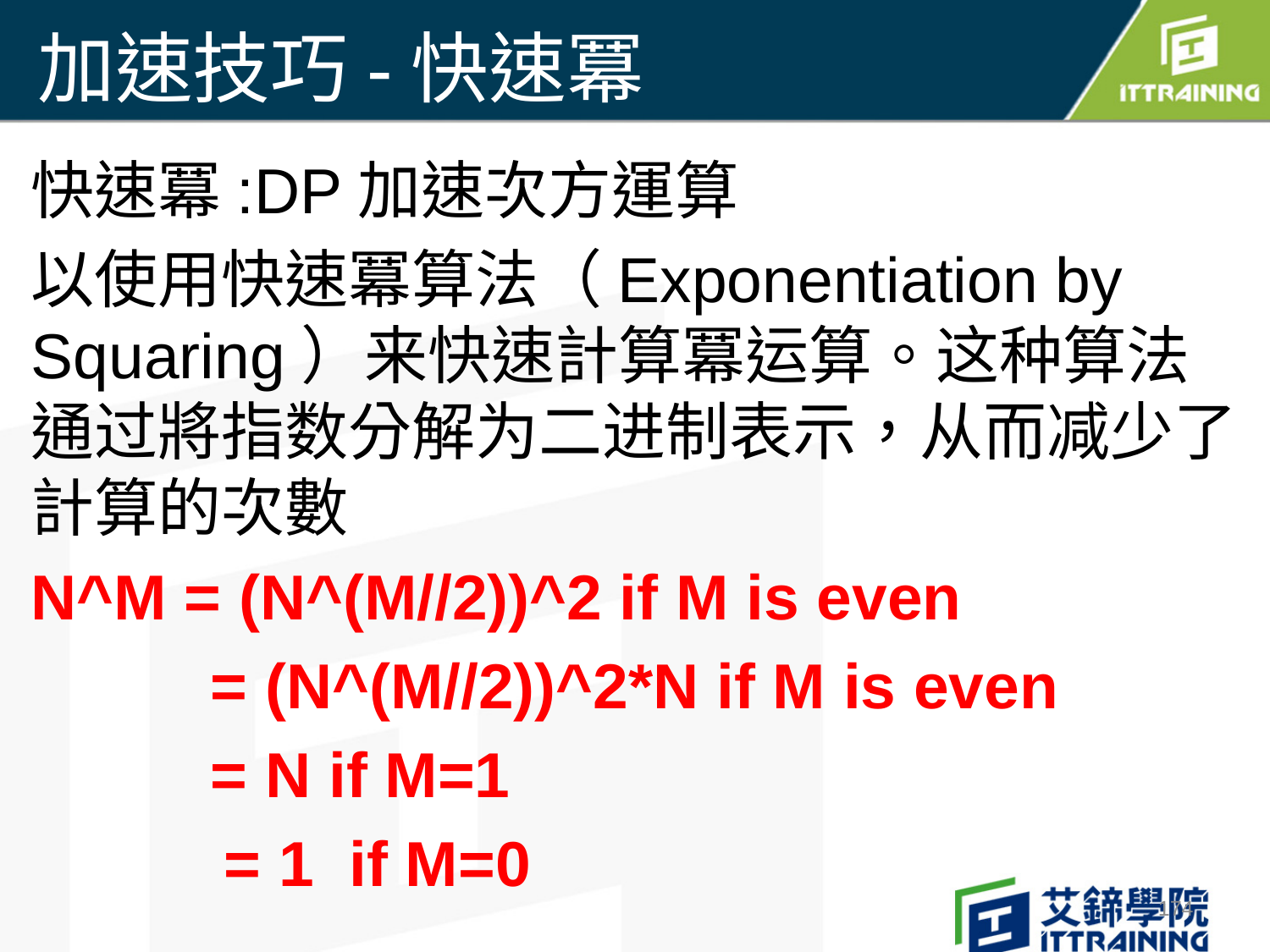

# 加速技巧-快速冪
快速冪:DP加速次方運算
以使用快速冪算法（Exponentiation by Squaring）来快速計算冪运算。这种算法通过將指数分解为二进制表示，从而减少了計算的次數
N^M = (N^(M//2))^2 if M is even
	   = (N^(M//2))^2*N if M is even
 	   = N if M=1
           = 1  if M=0

174